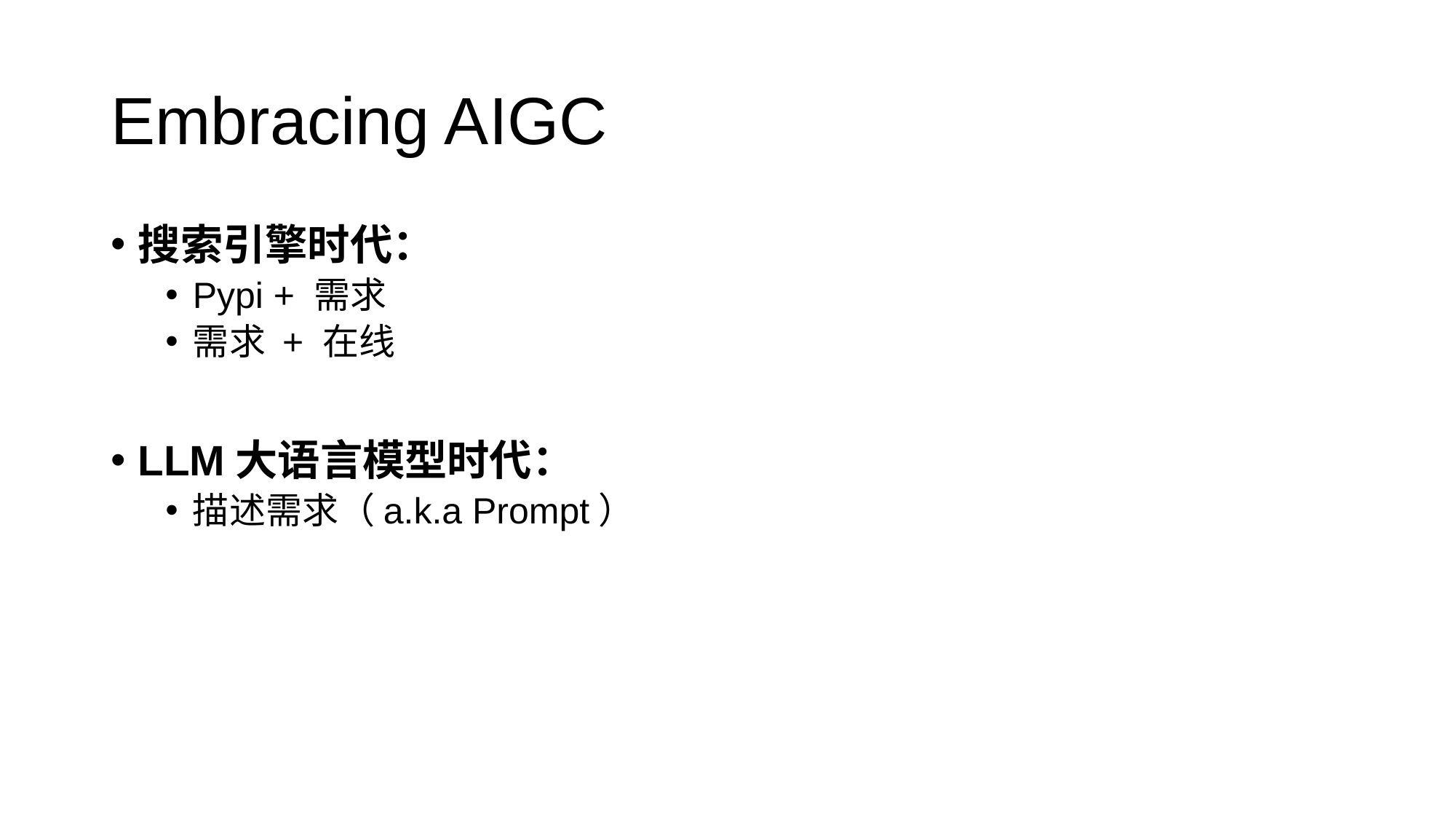

# Embracing AIGC
搜索引擎时代：
Pypi + 需求
需求 + 在线

LLM大语言模型时代：
描述需求（a.k.a Prompt）